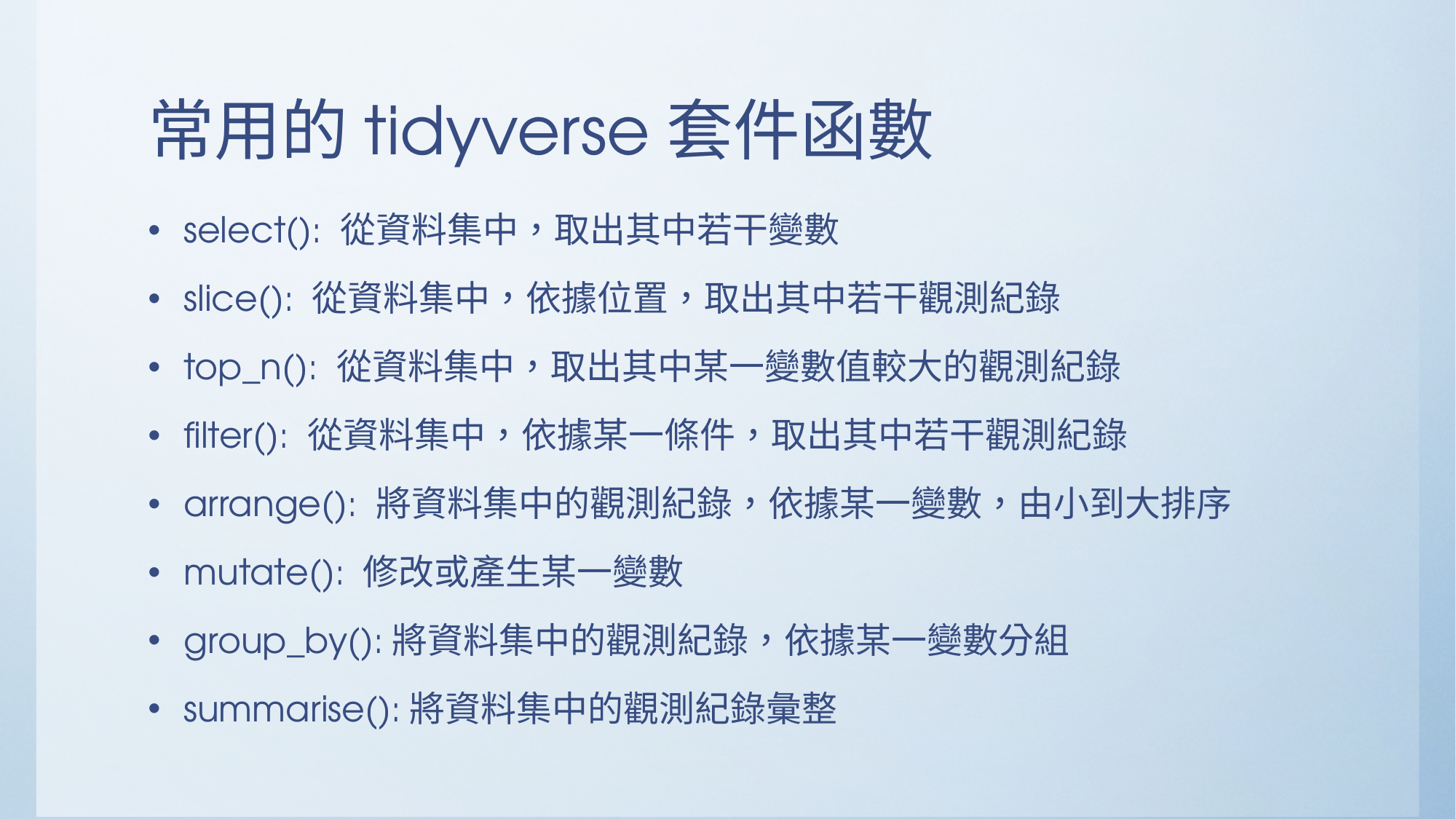

# 常用的tidyverse套件函數
select(): 從資料集中，取出其中若干變數
slice(): 從資料集中，依據位置，取出其中若干觀測紀錄
top_n(): 從資料集中，取出其中某一變數值較大的觀測紀錄
filter(): 從資料集中，依據某一條件，取出其中若干觀測紀錄
arrange(): 將資料集中的觀測紀錄，依據某一變數，由小到大排序
mutate(): 修改或產生某一變數
group_by():將資料集中的觀測紀錄，依據某一變數分組
summarise():將資料集中的觀測紀錄彙整